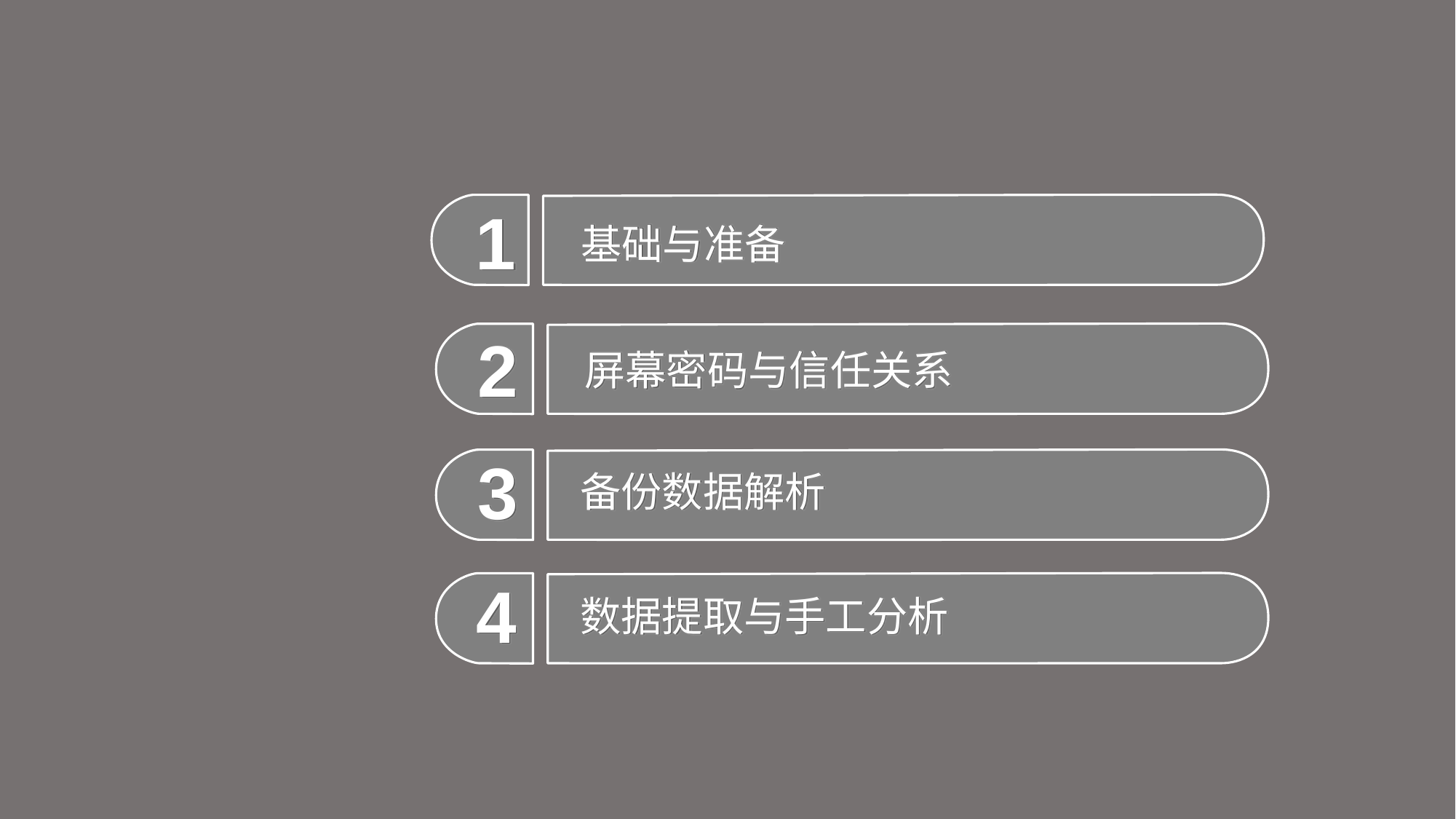

1
2
3
4

基础与准备

屏幕密码与信任关系

备份数据解析

数据提取与手工分析